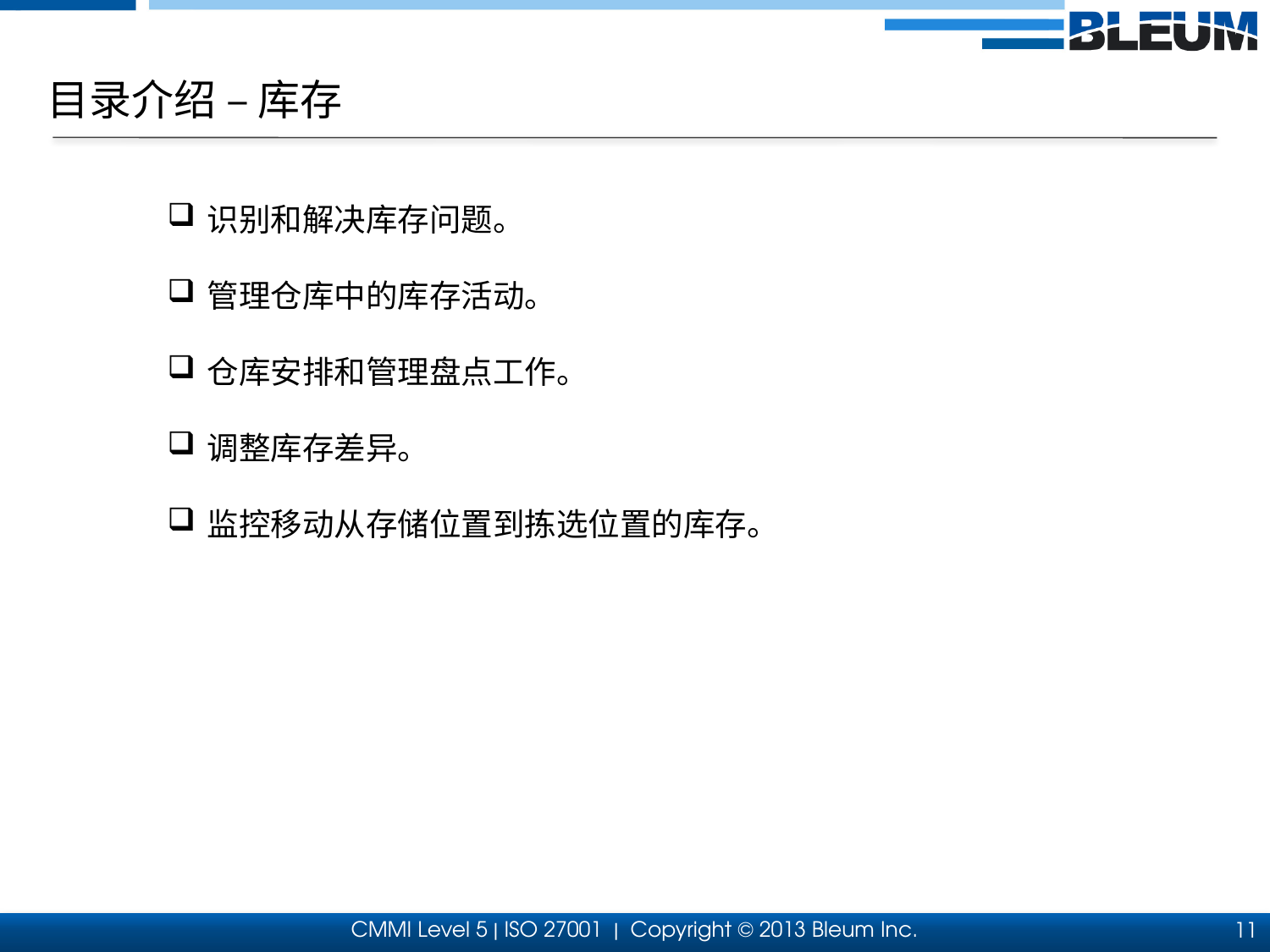

目录介绍 – 库存

识别和解决库存问题。

管理仓库中的库存活动。

仓库安排和管理盘点工作。

调整库存差异。

监控移动从存储位置到拣选位置的库存。
11